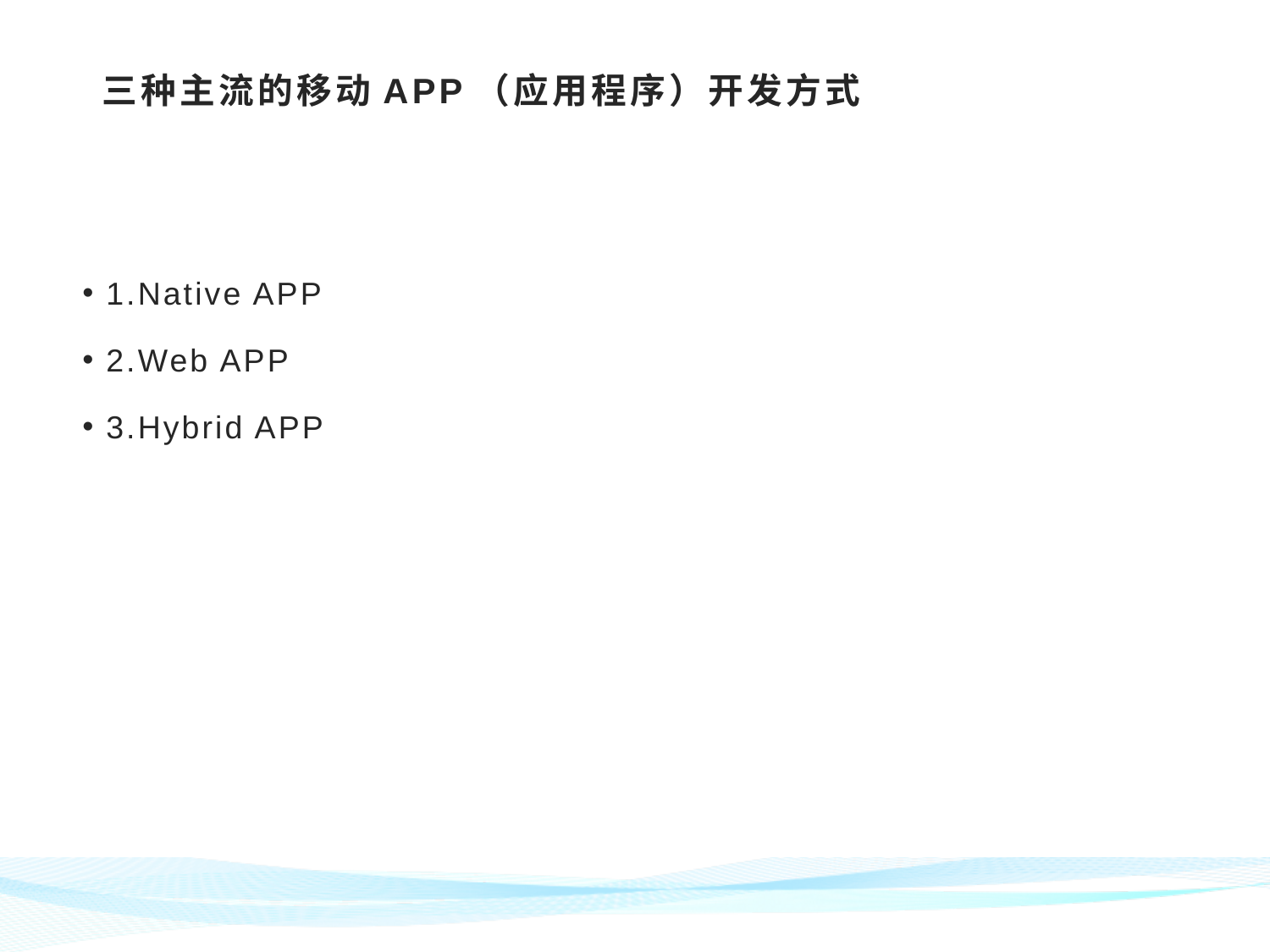

# 三种主流的移动APP（应用程序）开发方式

1.Native APP
2.Web APP
3.Hybrid APP